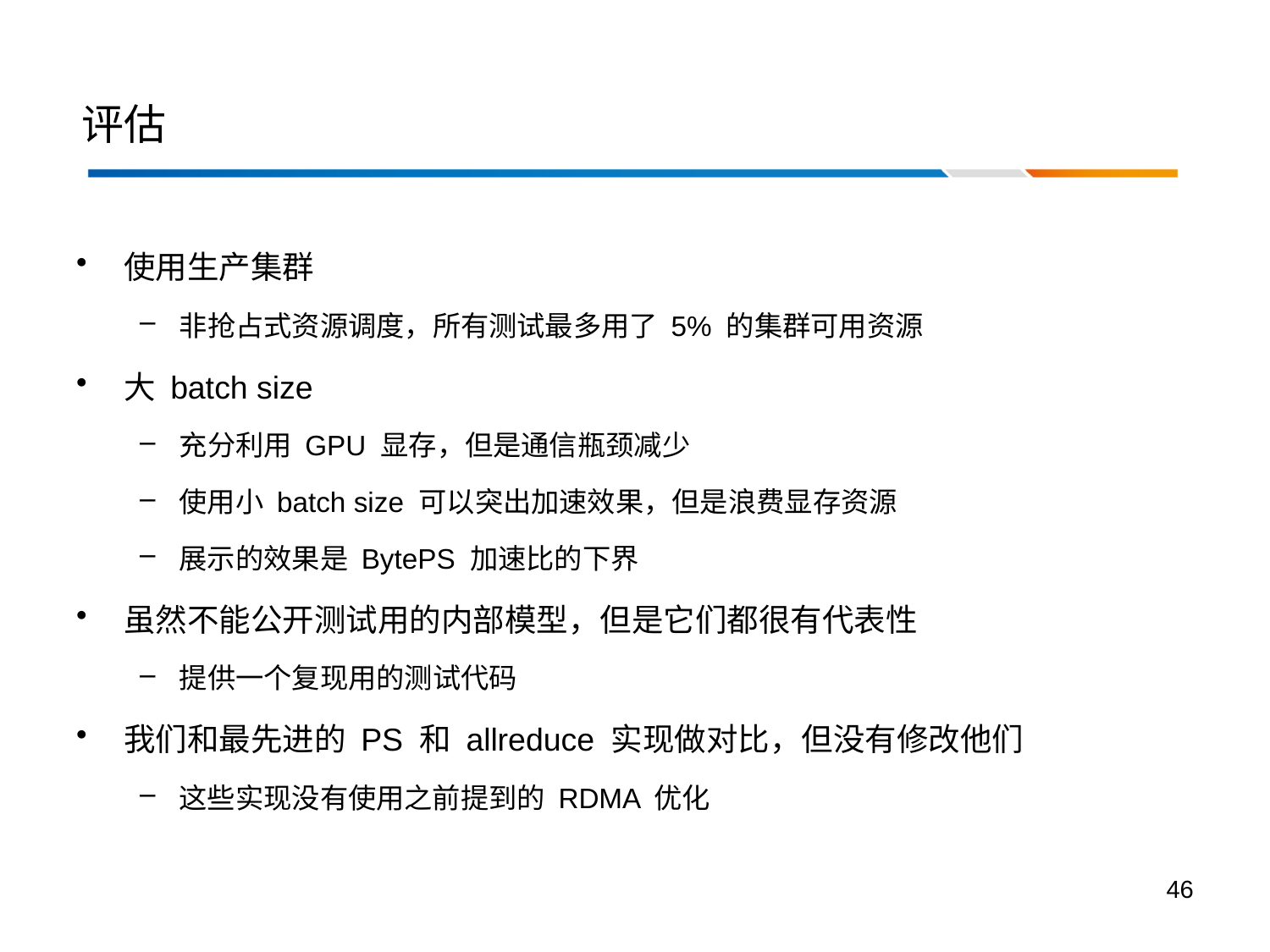

# 评估
使用生产集群
非抢占式资源调度，所有测试最多用了 5% 的集群可用资源
大 batch size
充分利用 GPU 显存，但是通信瓶颈减少
使用小 batch size 可以突出加速效果，但是浪费显存资源
展示的效果是 BytePS 加速比的下界
虽然不能公开测试用的内部模型，但是它们都很有代表性
提供一个复现用的测试代码
我们和最先进的 PS 和 allreduce 实现做对比，但没有修改他们
这些实现没有使用之前提到的 RDMA 优化
46